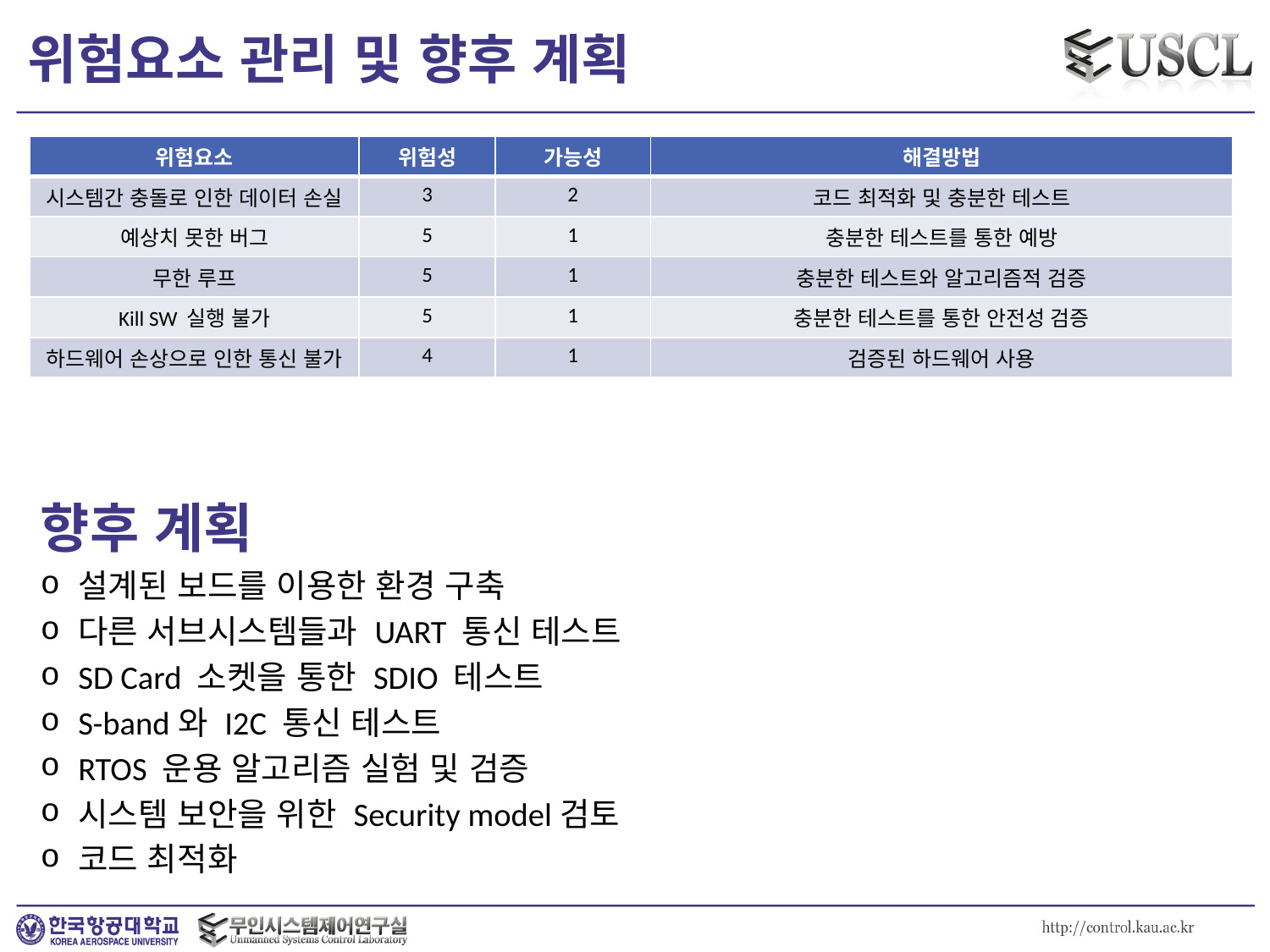

# 위험요소 관리 및 향후 계획

향후 계획
설계된 보드를 이용한 환경 구축
다른 서브시스템들과 UART 통신 테스트
SD Card 소켓을 통한 SDIO 테스트
S-band와 I2C 통신 테스트
RTOS 운용 알고리즘 실험 및 검증
시스템 보안을 위한 Security model검토
코드 최적화

| 위험요소 | 위험성 | 가능성 | 해결방법 |
| --- | --- | --- | --- |
| 시스템간 충돌로 인한 데이터 손실 | 3 | 2 | 코드 최적화 및 충분한 테스트 |
| 예상치 못한 버그 | 5 | 1 | 충분한 테스트를 통한 예방 |
| 무한 루프 | 5 | 1 | 충분한 테스트와 알고리즘적 검증 |
| Kill SW 실행 불가 | 5 | 1 | 충분한 테스트를 통한 안전성 검증 |
| 하드웨어 손상으로 인한 통신 불가 | 4 | 1 | 검증된 하드웨어 사용 |